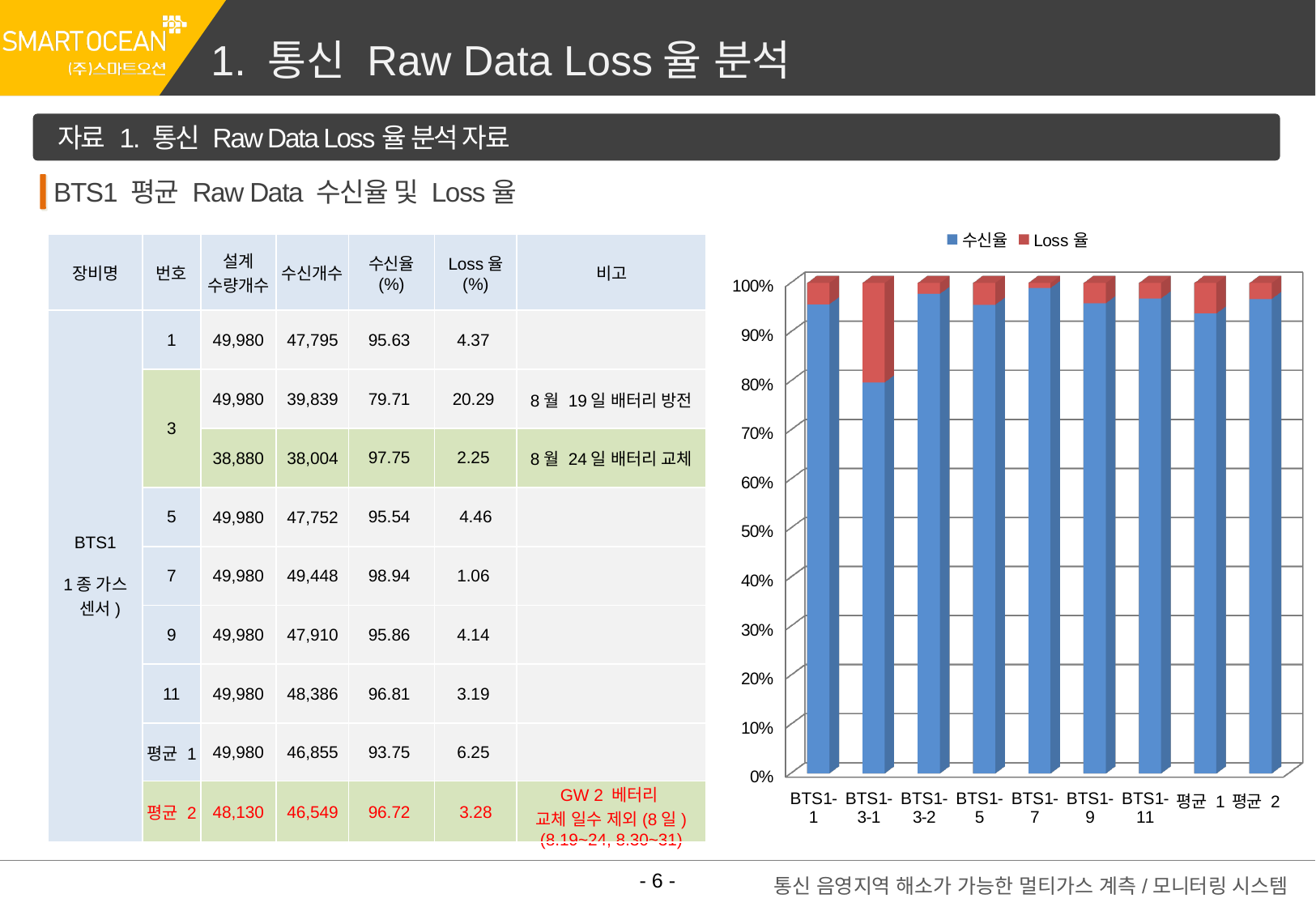

1. 통신 Raw Data Loss율 분석
자료 1. 통신 Raw Data Loss율 분석 자료
BTS1 평균 Raw Data 수신율 및 Loss율

[unsupported chart]

| 장비명 | 번호 | 설계 수량개수 | 수신개수 | 수신율 (%) | Loss율 (%) | 비고 |
| --- | --- | --- | --- | --- | --- | --- |
| BTS1 1종 가스 센서) | 1 | 49,980 | 47,795 | 95.63 | 4.37 |  |
|  | 3 | 49,980 | 39,839 | 79.71 | 20.29 | 8월 19일 배터리 방전 |
|  | 3 | 38,880 | 38,004 | 97.75 | 2.25 | 8월 24일 배터리 교체 |
|  | 5 | 49,980 | 47,752 | 95.54 | 4.46 |  |
|  | 7 | 49,980 | 49,448 | 98.94 | 1.06 |  |
|  | 9 | 49,980 | 47,910 | 95.86 | 4.14 |  |
|  | 11 | 49,980 | 48,386 | 96.81 | 3.19 |  |
|  | 평균 1 | 49,980 | 46,855 | 93.75 | 6.25 |  |
|  | 평균 2 | 48,130 | 46,549 | 96.72 | 3.28 | GW 2 베터리 교체 일수 제외(8일) (8.19~24, 8.30~31) |